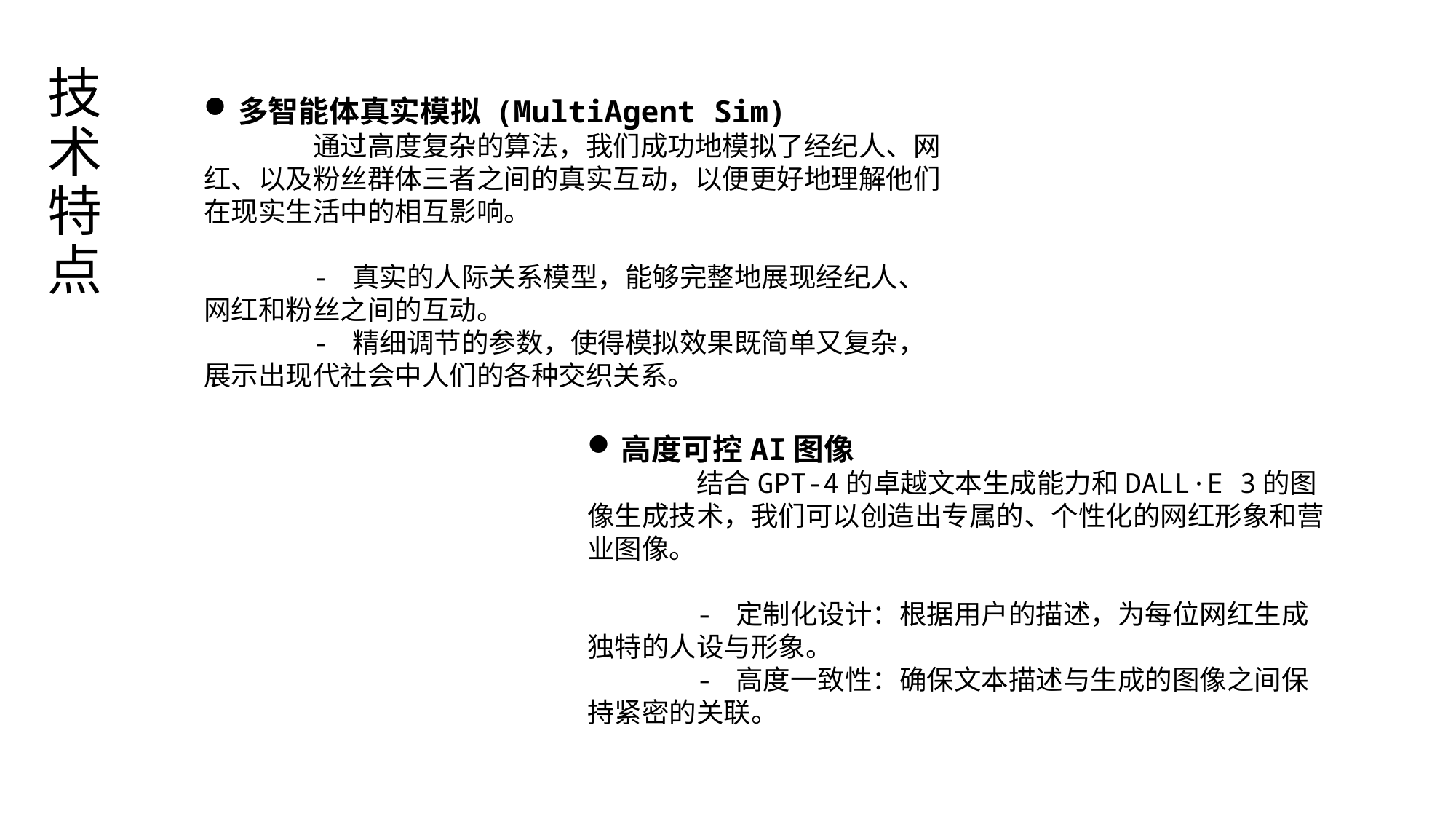

# 技术特点
多智能体真实模拟 (MultiAgent Sim)
	通过高度复杂的算法，我们成功地模拟了经纪人、网红、以及粉丝群体三者之间的真实互动，以便更好地理解他们在现实生活中的相互影响。

	- 真实的人际关系模型，能够完整地展现经纪人、网红和粉丝之间的互动。
	- 精细调节的参数，使得模拟效果既简单又复杂，展示出现代社会中人们的各种交织关系。
高度可控AI图像
	结合GPT-4的卓越文本生成能力和DALL·E 3的图像生成技术，我们可以创造出专属的、个性化的网红形象和营业图像。

	- 定制化设计：根据用户的描述，为每位网红生成独特的人设与形象。
	- 高度一致性：确保文本描述与生成的图像之间保持紧密的关联。